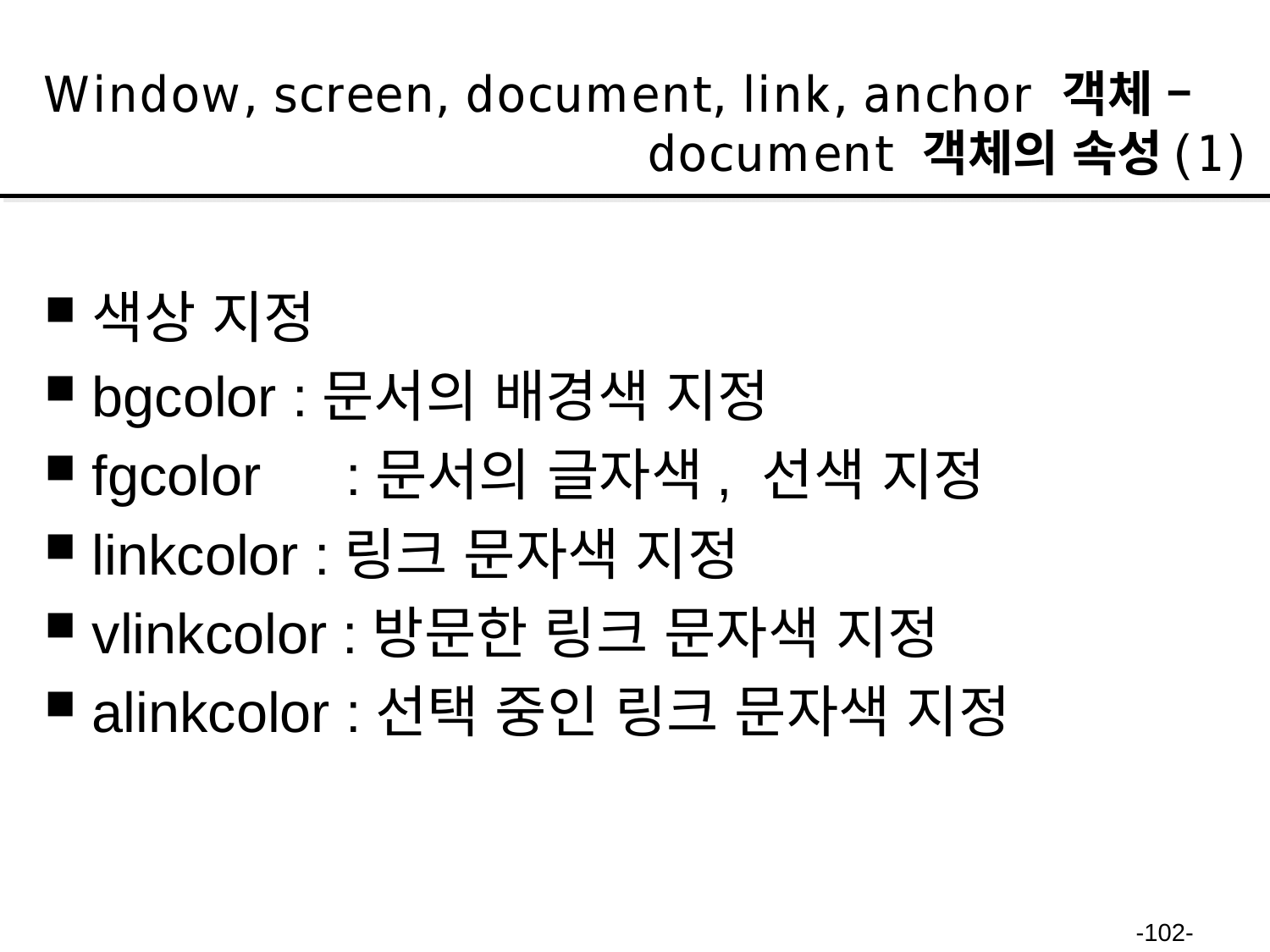

Window, screen, document, link, anchor 객체 –
                                          document 객체의 속성(1)
색상 지정
bgcolor :문서의 배경색 지정
fgcolor 	:문서의 글자색, 선색 지정
linkcolor :링크 문자색 지정
vlinkcolor :방문한 링크 문자색 지정
alinkcolor :선택 중인 링크 문자색 지정
-102-